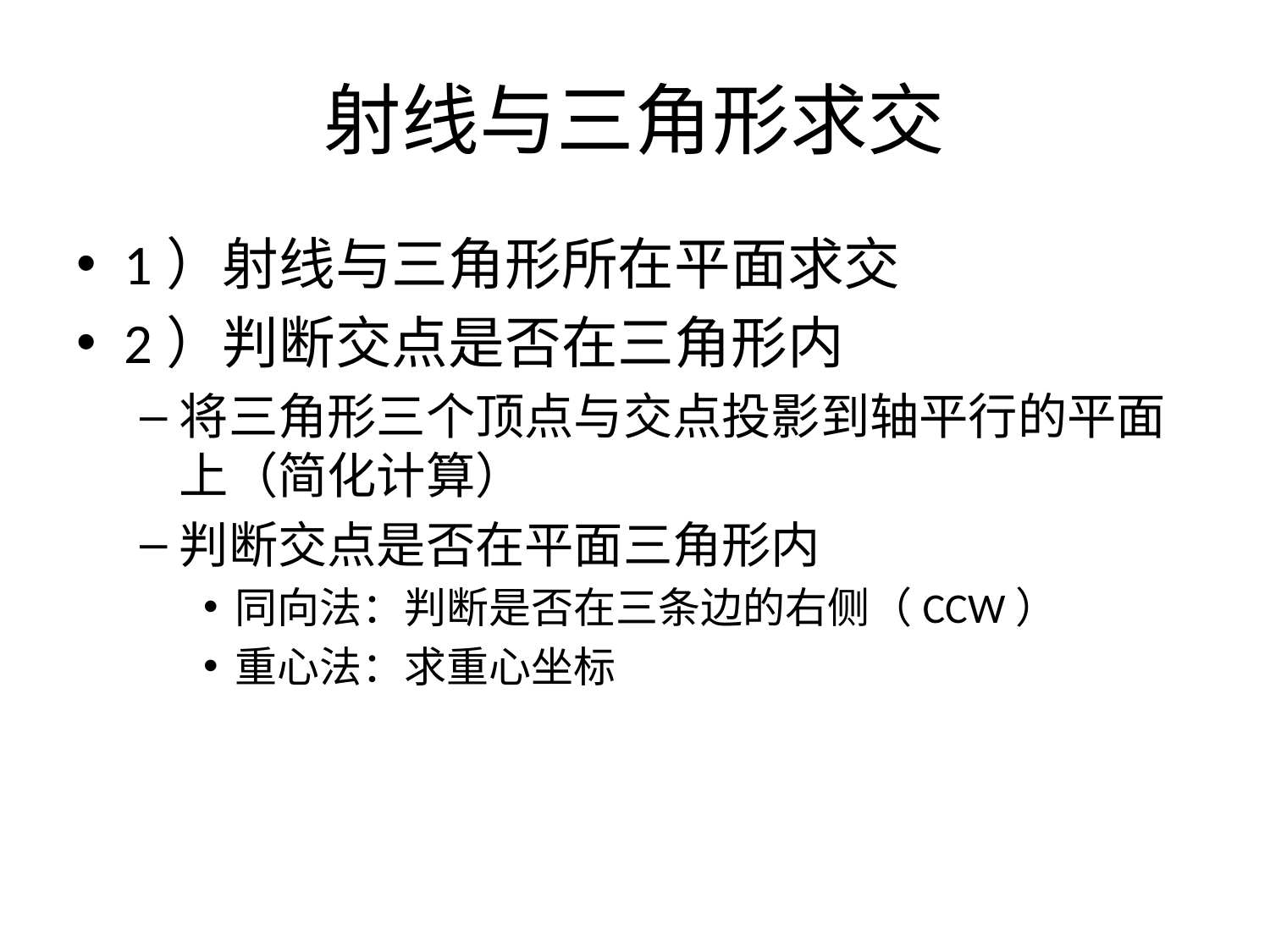

# 射线与三角形求交
1）射线与三角形所在平面求交
2）判断交点是否在三角形内
将三角形三个顶点与交点投影到轴平行的平面上（简化计算）
判断交点是否在平面三角形内
同向法：判断是否在三条边的右侧（CCW）
重心法：求重心坐标